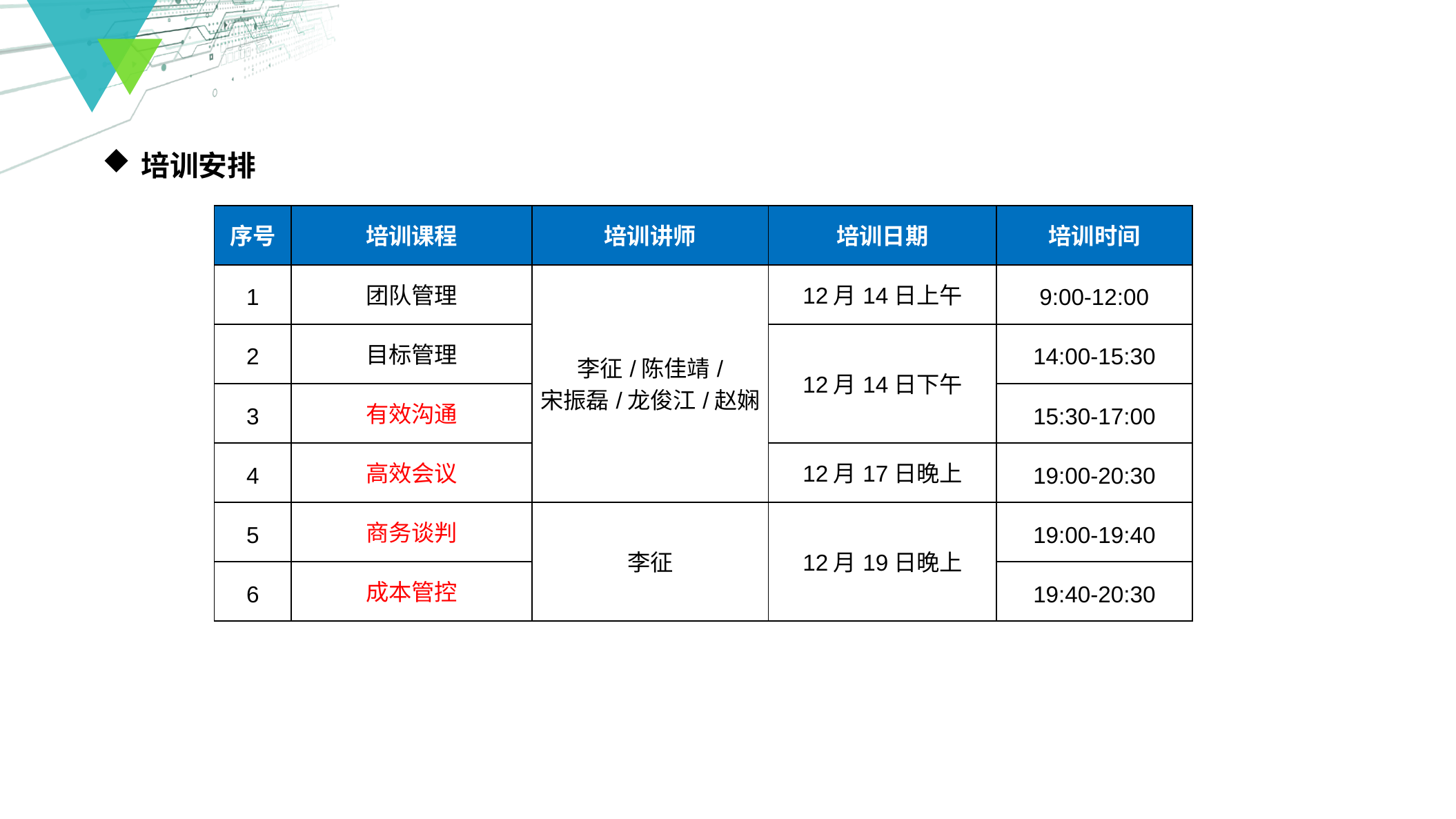

培训安排
| 序号 | 培训课程 | 培训讲师 | 培训日期 | 培训时间 |
| --- | --- | --- | --- | --- |
| 1 | 团队管理 | 李征/陈佳靖/ 宋振磊/龙俊江/赵娴 | 12月14日上午 | 9:00-12:00 |
| 2 | 目标管理 |  | 12月14日下午 | 14:00-15:30 |
| 3 | 有效沟通 |  |  | 15:30-17:00 |
| 4 | 高效会议 |  | 12月17日晚上 | 19:00-20:30 |
| 5 | 商务谈判 | 李征 | 12月19日晚上 | 19:00-19:40 |
| 6 | 成本管控 |  |  | 19:40-20:30 |